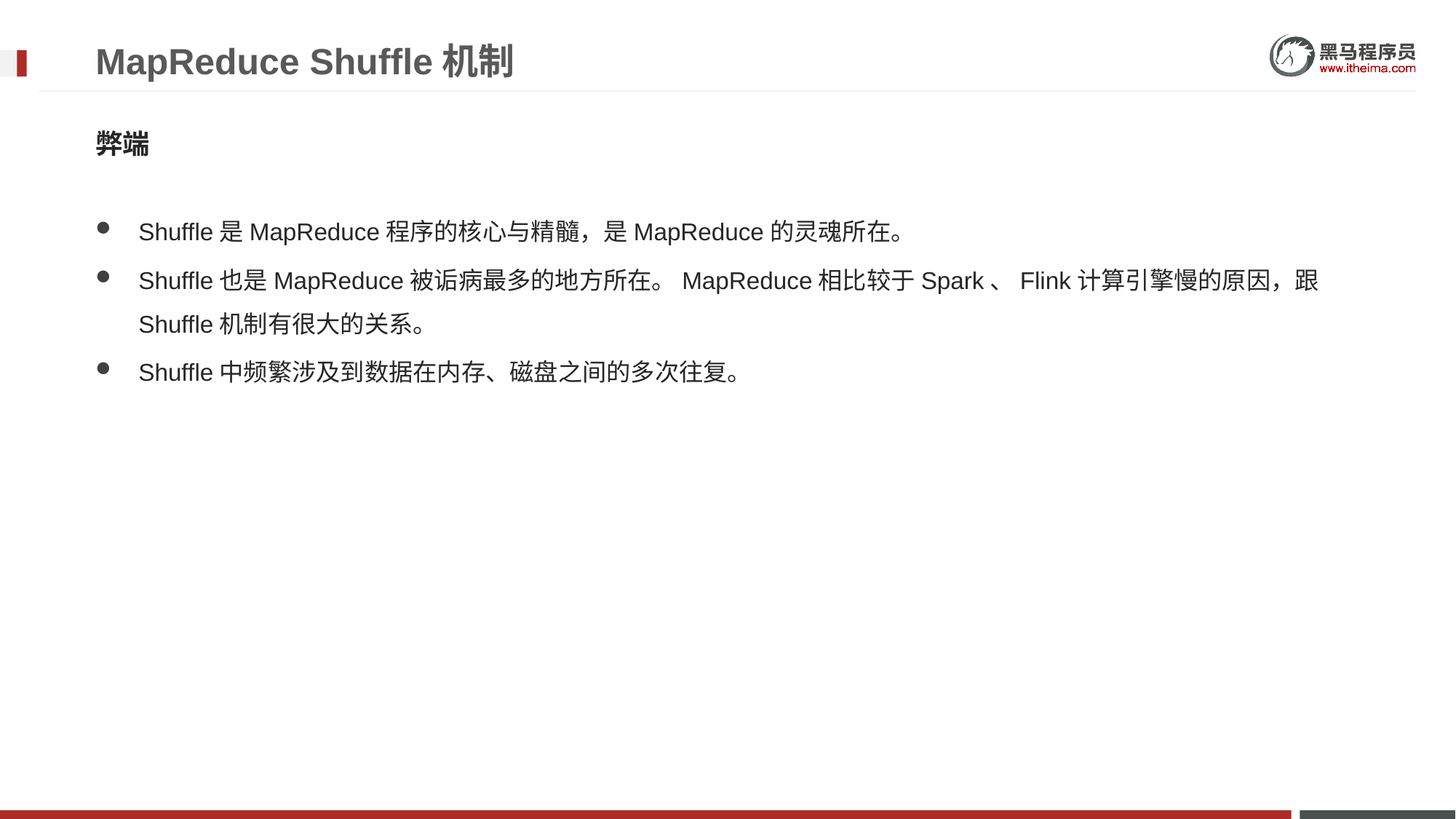

# MapReduce Shuffle机制
弊端
Shuffle是MapReduce程序的核心与精髓，是MapReduce的灵魂所在。
Shuffle也是MapReduce被诟病最多的地方所在。MapReduce相比较于Spark、Flink计算引擎慢的原因，跟Shuffle机制有很大的关系。
Shuffle中频繁涉及到数据在内存、磁盘之间的多次往复。